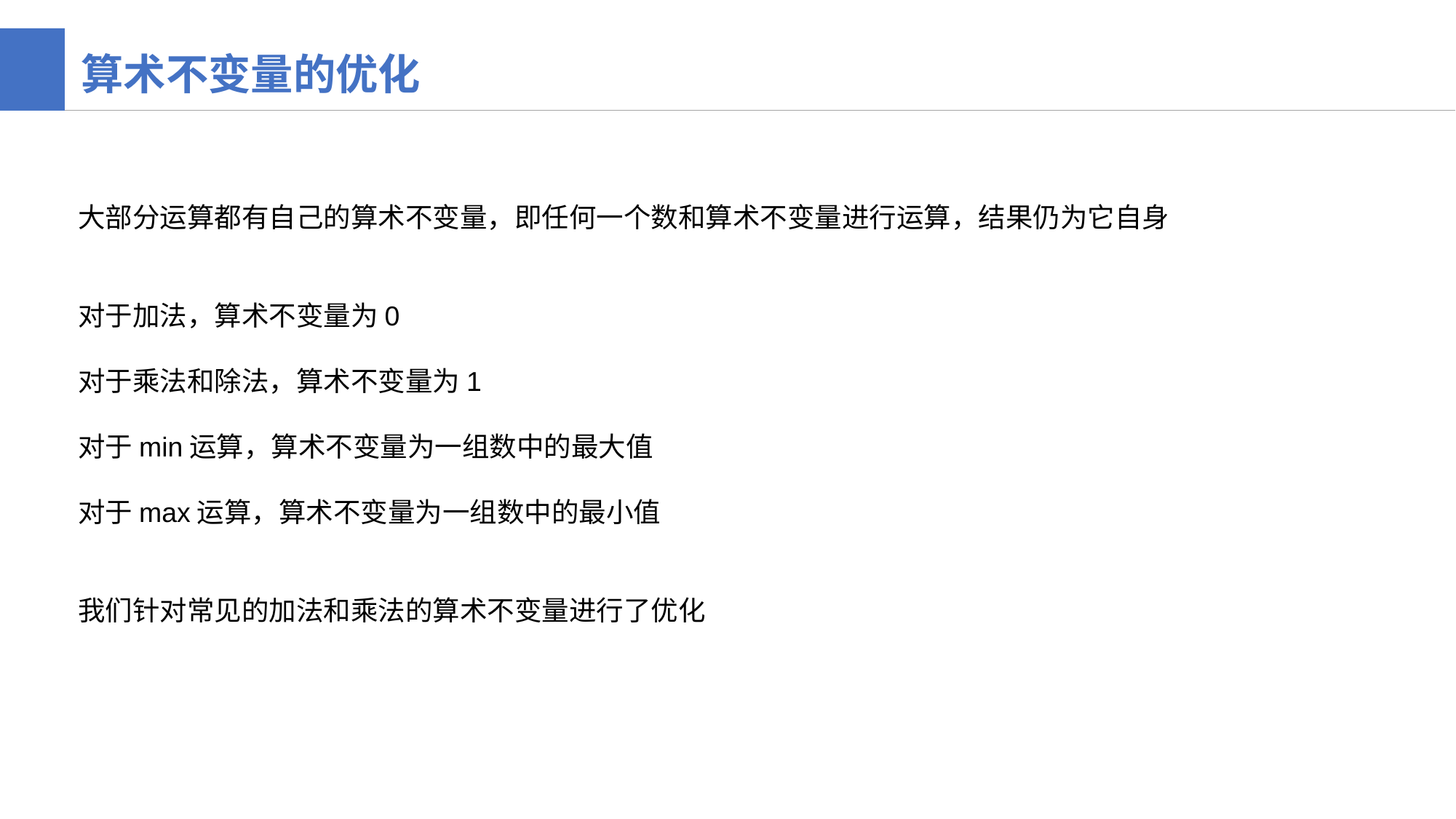

算术不变量的优化
大部分运算都有自己的算术不变量，即任何一个数和算术不变量进行运算，结果仍为它自身

对于加法，算术不变量为0

对于乘法和除法，算术不变量为1

对于min运算，算术不变量为一组数中的最大值

对于max运算，算术不变量为一组数中的最小值

我们针对常见的加法和乘法的算术不变量进行了优化